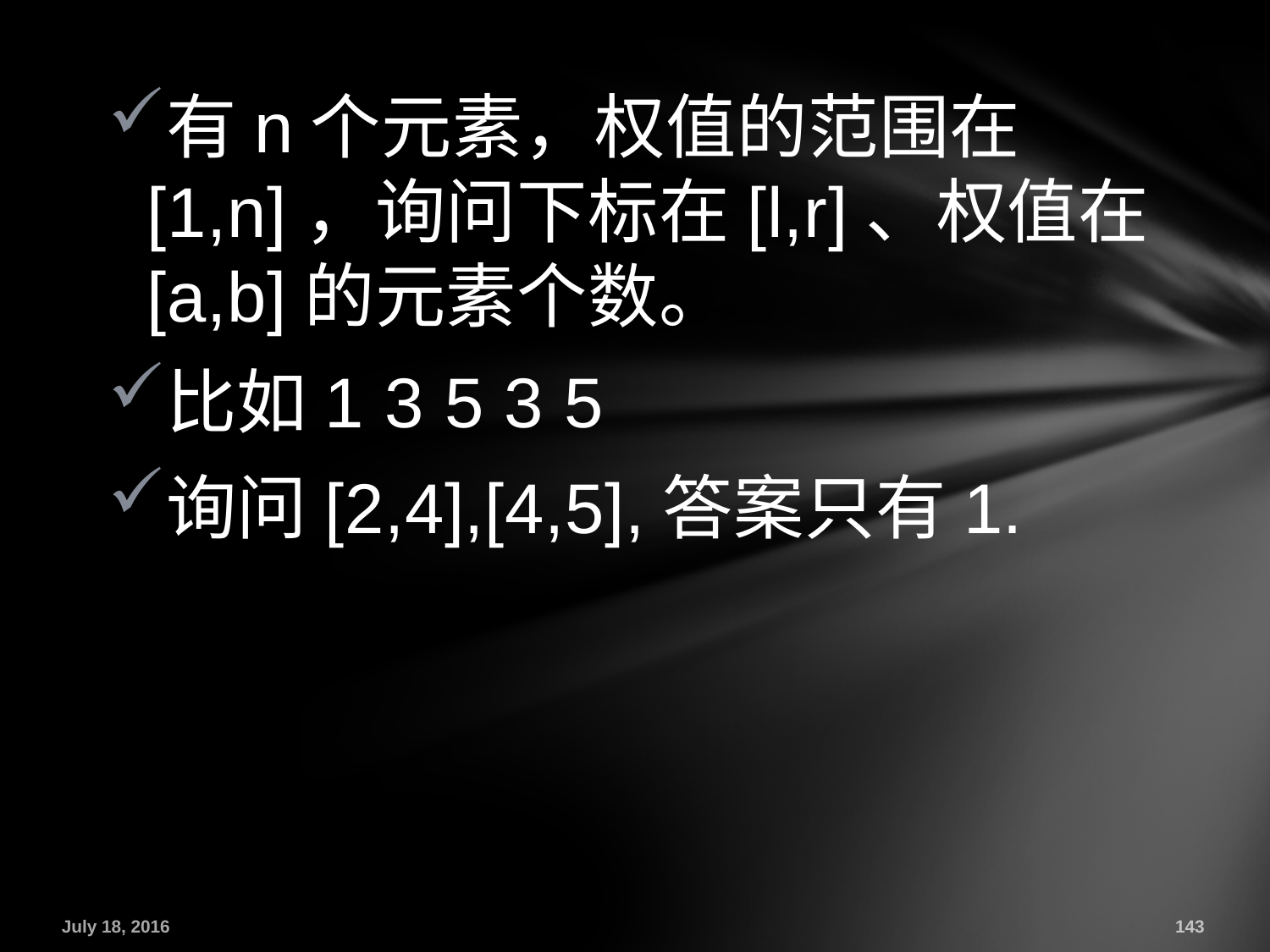

有n个元素，权值的范围在[1,n]，询问下标在[l,r]、权值在[a,b]的元素个数。
比如1 3 5 3 5
询问[2,4],[4,5],答案只有1.
July 18, 2016

143